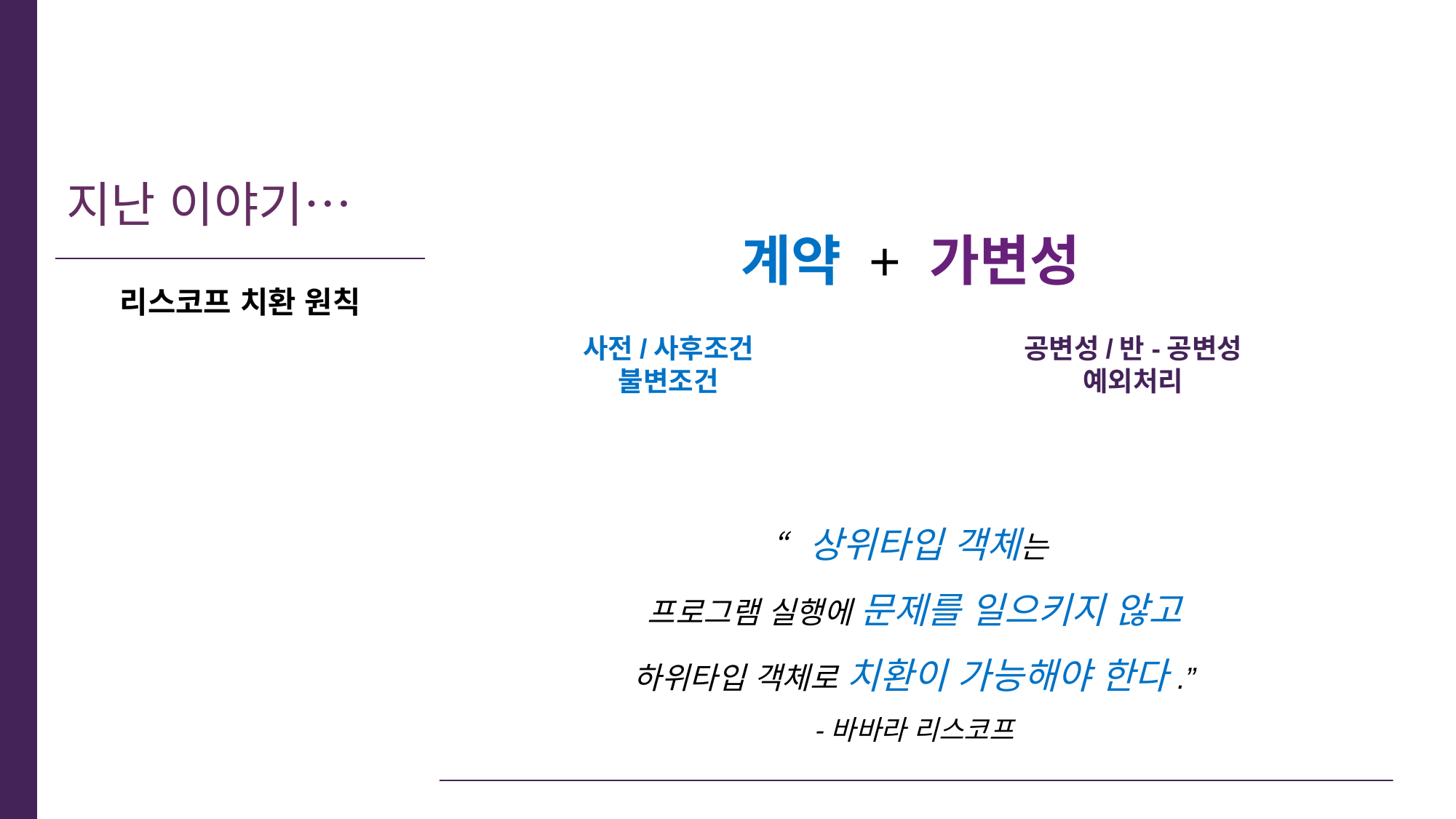

# 지난 이야기…
계약 + 가변성
사전/사후조건
불변조건
공변성/반-공변성
예외처리
리스코프 치환 원칙

“상위타입 객체는
프로그램 실행에 문제를 일으키지 않고
하위타입 객체로 치환이 가능해야 한다.”
-바바라 리스코프